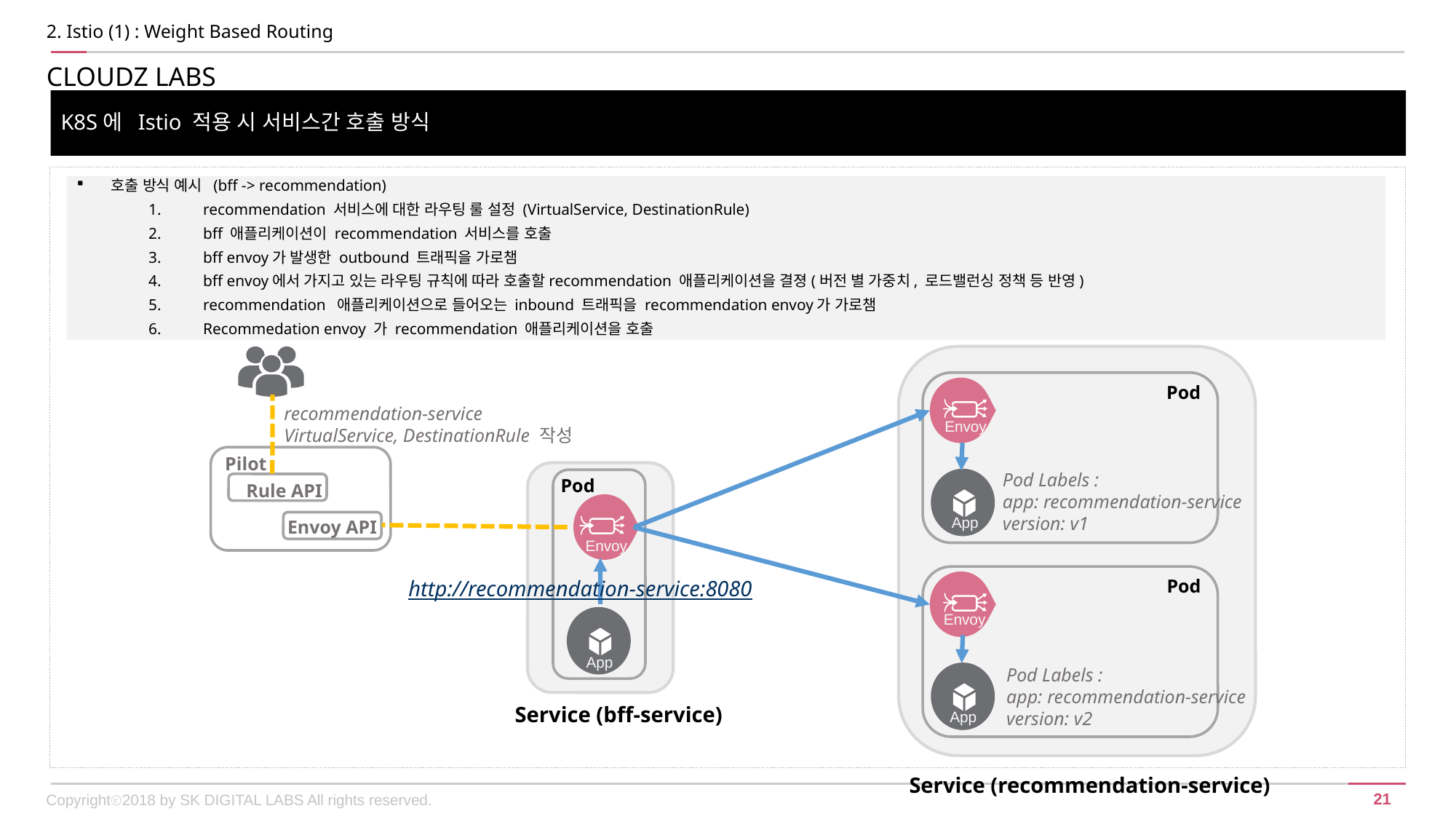

2. Istio (1) : Weight Based Routing

CLOUDZ LABS
K8S에  Istio 적용 시 서비스간 호출 방식
호출 방식 예시  (bff -> recommendation)
recommendation 서비스에 대한 라우팅 룰 설정 (VirtualService, DestinationRule)
bff 애플리케이션이 recommendation 서비스를 호출
bff envoy가 발생한 outbound 트래픽을 가로챔
bff envoy에서 가지고 있는 라우팅 규칙에 따라 호출할recommendation 애플리케이션을 결졍(버전 별 가중치, 로드밸런싱 정책 등 반영)
recommendation  애플리케이션으로 들어오는 inbound 트래픽을 recommendation envoy가 가로챔
Recommedation envoy 가 recommendation 애플리케이션을 호출

Pod

recommendation-service
VirtualService, DestinationRule 작성

Envoy
Pilot

Pod Labels :
app: recommendation-service
version: v1

Pod
Rule API

App

Envoy API

Envoy

Pod
http://recommendation-service:8080

Envoy

App
Pod Labels :
app: recommendation-service
version: v2

Service (bff-service)
App
Service (recommendation-service)
Copyrightⓒ2018 by SK DIGITAL LABS All rights reserved.